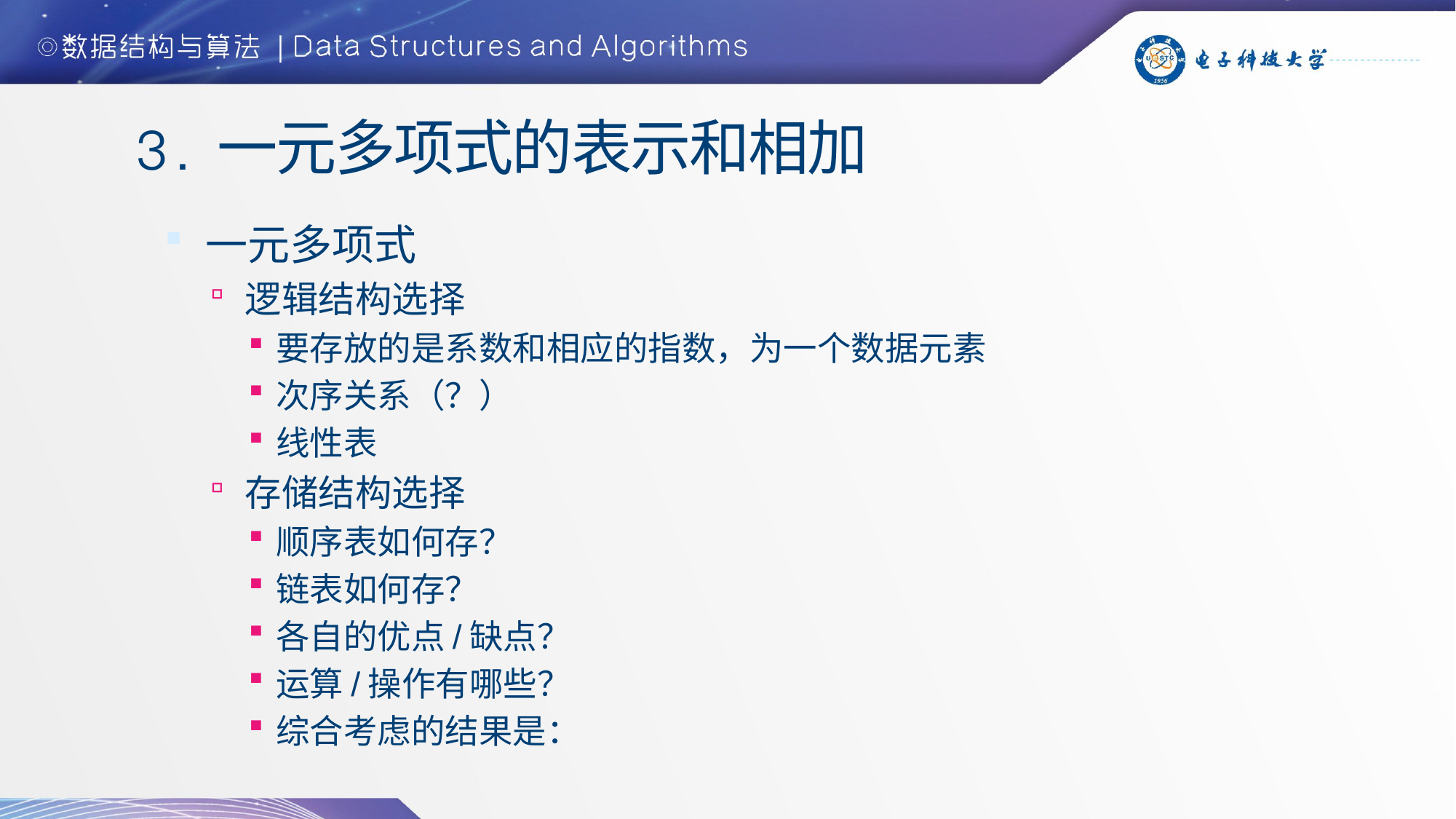

# 3.一元多项式的表示和相加
一元多项式
逻辑结构选择
要存放的是系数和相应的指数，为一个数据元素
次序关系（？）
线性表
存储结构选择
顺序表如何存？
链表如何存？
各自的优点/缺点？
运算/操作有哪些？
综合考虑的结果是：